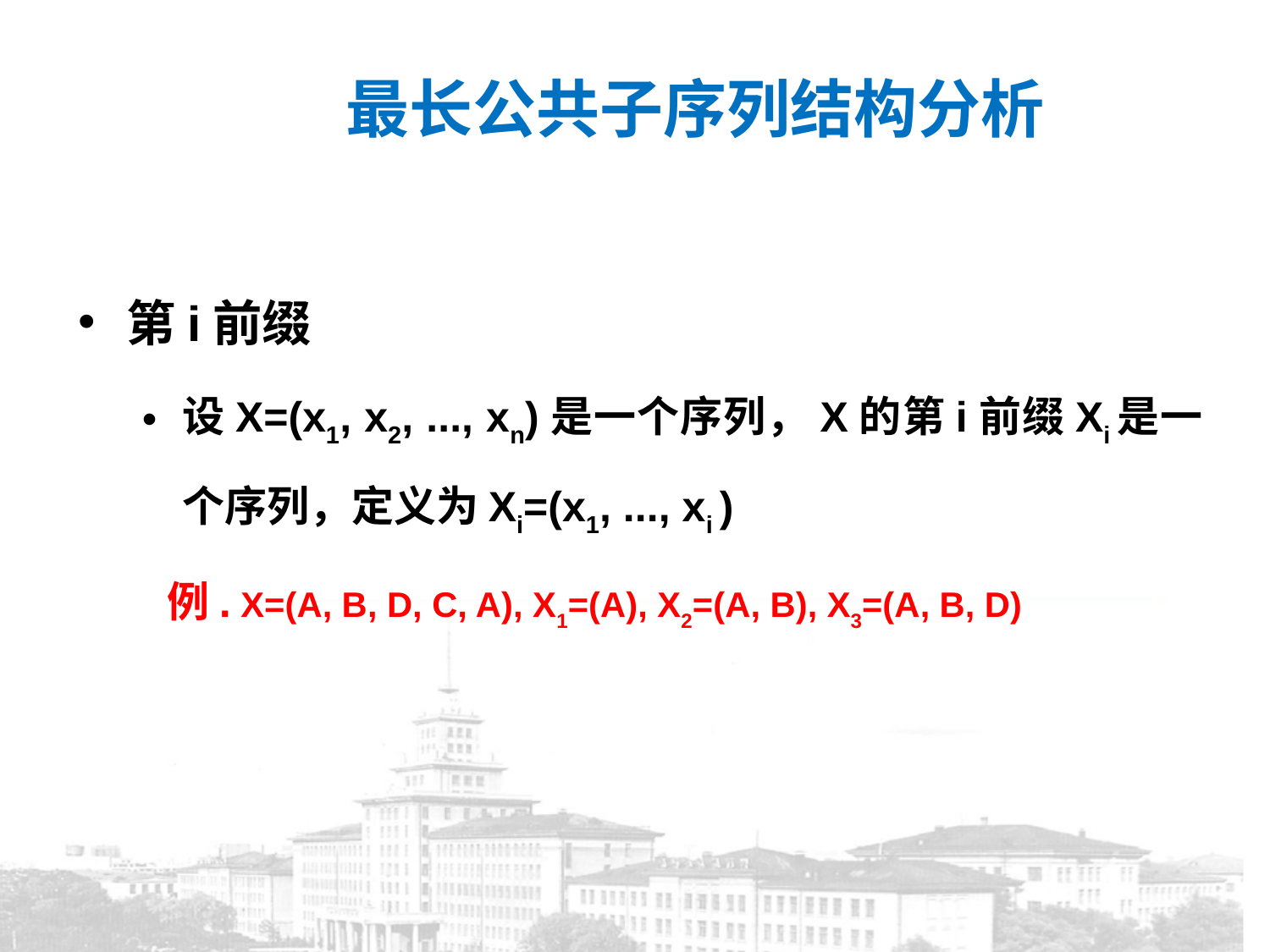

# 最长公共子序列结构分析
第i前缀
设X=(x1, x2, ..., xn)是一个序列，X的第i前缀Xi是一个序列，定义为Xi=(x1, ..., xi )
  例. X=(A, B, D, C, A), X1=(A), X2=(A, B), X3=(A, B, D)